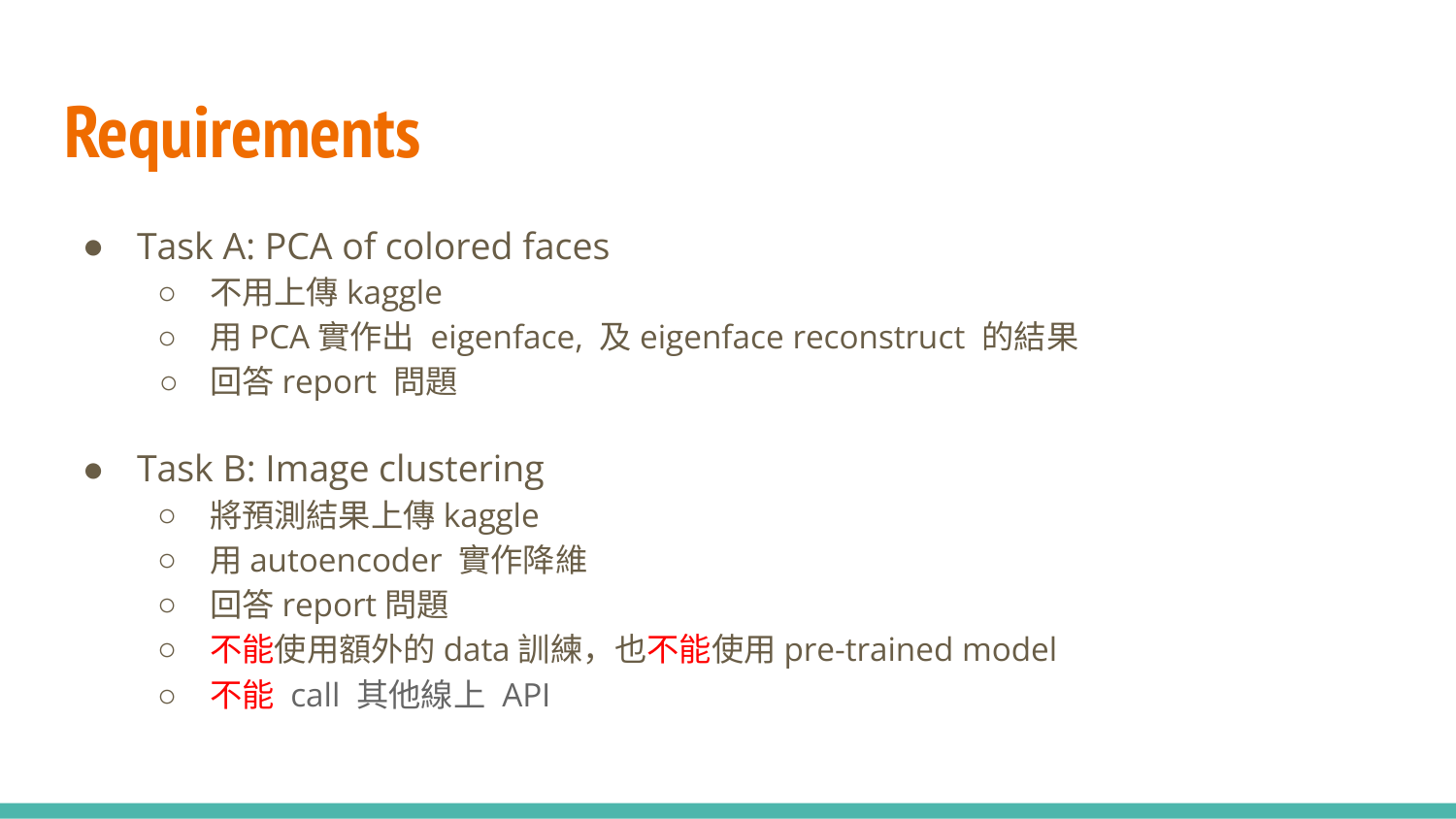

# Requirements
Task A: PCA of colored faces
不用上傳kaggle
用PCA實作出 eigenface, 及eigenface reconstruct 的結果
回答report 問題
Task B: Image clustering
將預測結果上傳kaggle
用autoencoder 實作降維
回答report問題
不能使用額外的data訓練，也不能使用pre-trained model
不能 call 其他線上 API